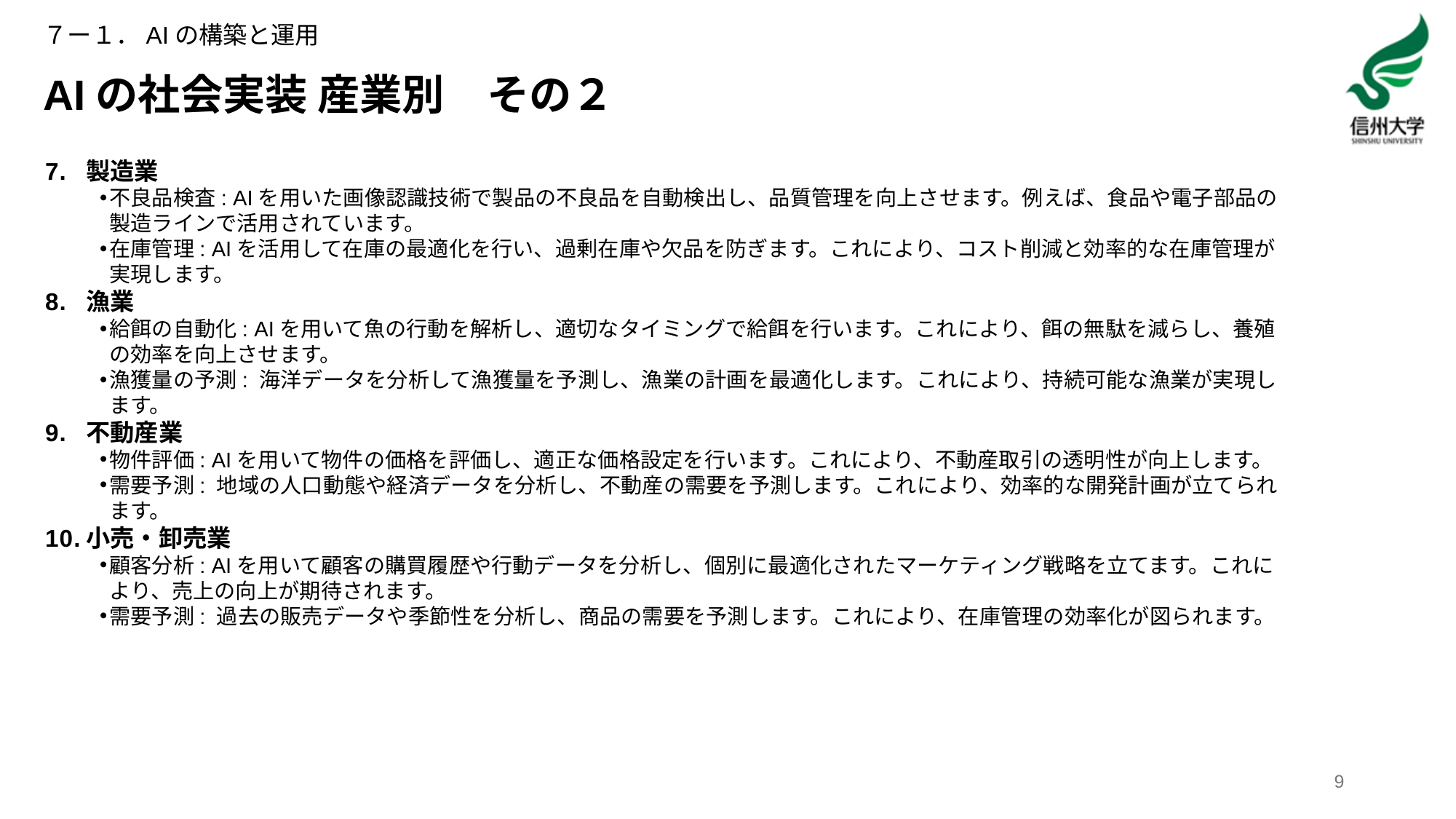

７ー１．AIの構築と運用
# AIの社会実装 産業別　その２
製造業
不良品検査: AIを用いた画像認識技術で製品の不良品を自動検出し、品質管理を向上させます。例えば、食品や電子部品の製造ラインで活用されています。
在庫管理: AIを活用して在庫の最適化を行い、過剰在庫や欠品を防ぎます。これにより、コスト削減と効率的な在庫管理が実現します。
漁業
給餌の自動化: AIを用いて魚の行動を解析し、適切なタイミングで給餌を行います。これにより、餌の無駄を減らし、養殖の効率を向上させます。
漁獲量の予測: 海洋データを分析して漁獲量を予測し、漁業の計画を最適化します。これにより、持続可能な漁業が実現します。
不動産業
物件評価: AIを用いて物件の価格を評価し、適正な価格設定を行います。これにより、不動産取引の透明性が向上します。
需要予測: 地域の人口動態や経済データを分析し、不動産の需要を予測します。これにより、効率的な開発計画が立てられます。
小売・卸売業
顧客分析: AIを用いて顧客の購買履歴や行動データを分析し、個別に最適化されたマーケティング戦略を立てます。これにより、売上の向上が期待されます。
需要予測: 過去の販売データや季節性を分析し、商品の需要を予測します。これにより、在庫管理の効率化が図られます。
9